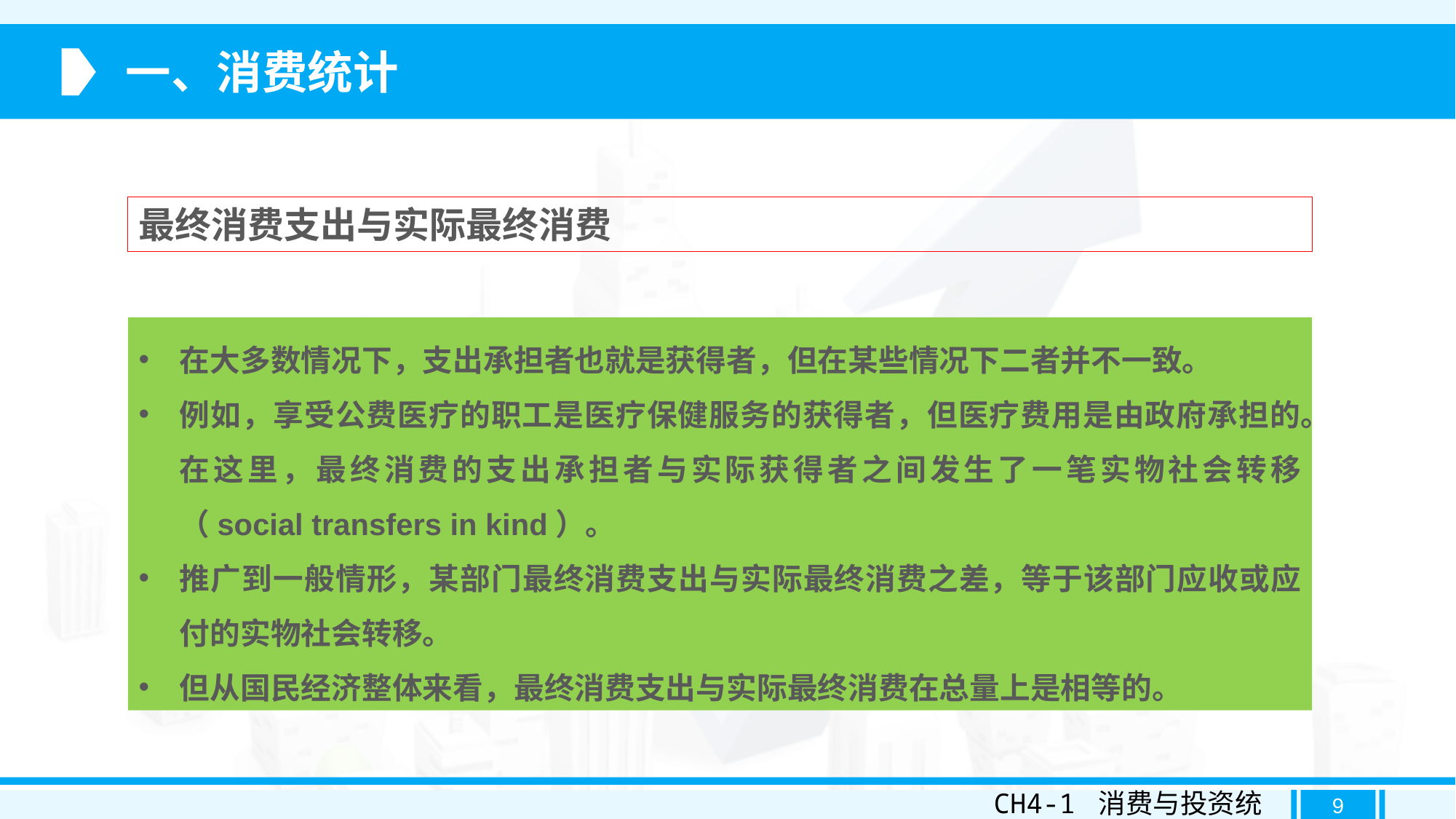

一、消费统计

最终消费支出与实际最终消费
在大多数情况下，支出承担者也就是获得者，但在某些情况下二者并不一致。
例如，享受公费医疗的职工是医疗保健服务的获得者，但医疗费用是由政府承担的。在这里，最终消费的支出承担者与实际获得者之间发生了一笔实物社会转移（social transfers in kind）。
推广到一般情形，某部门最终消费支出与实际最终消费之差，等于该部门应收或应付的实物社会转移。
但从国民经济整体来看，最终消费支出与实际最终消费在总量上是相等的。
CH4-1 消费与投资统计
9